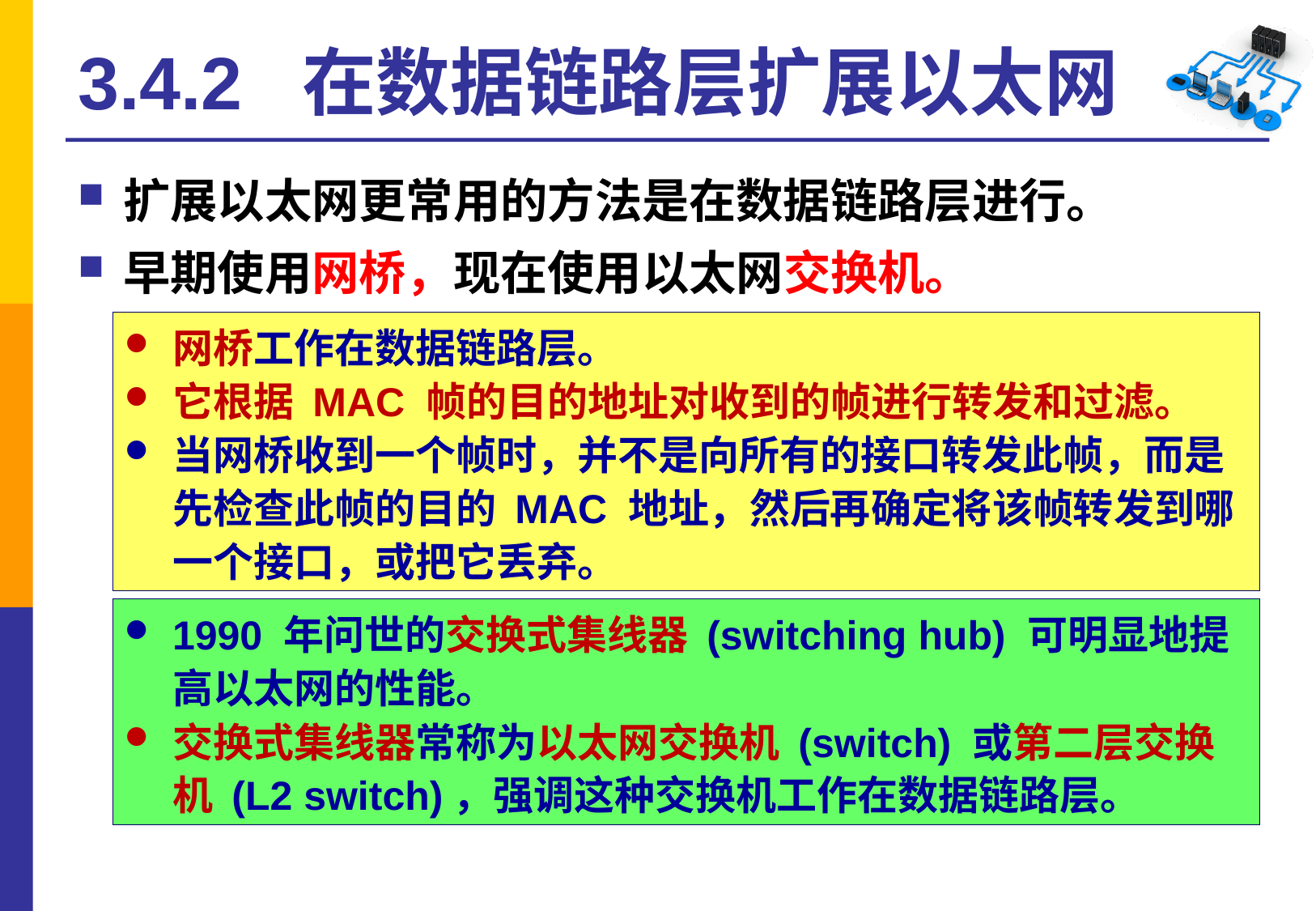

# 3.4.2  在数据链路层扩展以太网
扩展以太网更常用的方法是在数据链路层进行。
早期使用网桥，现在使用以太网交换机。
网桥工作在数据链路层。
它根据 MAC 帧的目的地址对收到的帧进行转发和过滤。
当网桥收到一个帧时，并不是向所有的接口转发此帧，而是先检查此帧的目的 MAC 地址，然后再确定将该帧转发到哪一个接口，或把它丢弃。
1990 年问世的交换式集线器 (switching hub) 可明显地提高以太网的性能。
交换式集线器常称为以太网交换机 (switch) 或第二层交换机 (L2 switch)，强调这种交换机工作在数据链路层。